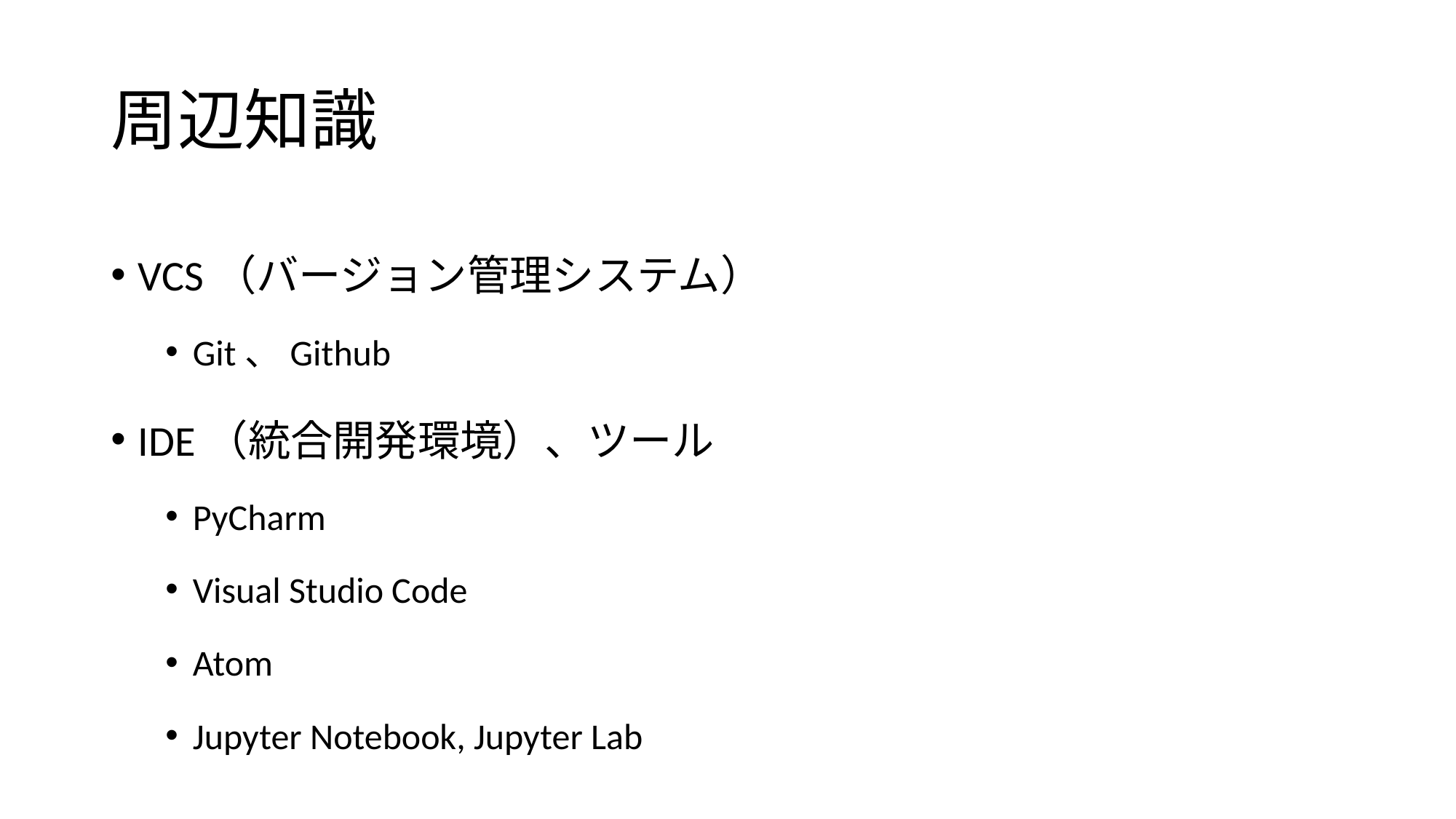

# 周辺知識
VCS（バージョン管理システム）
Git、Github
IDE（統合開発環境）、ツール
PyCharm
Visual Studio Code
Atom
Jupyter Notebook, Jupyter Lab